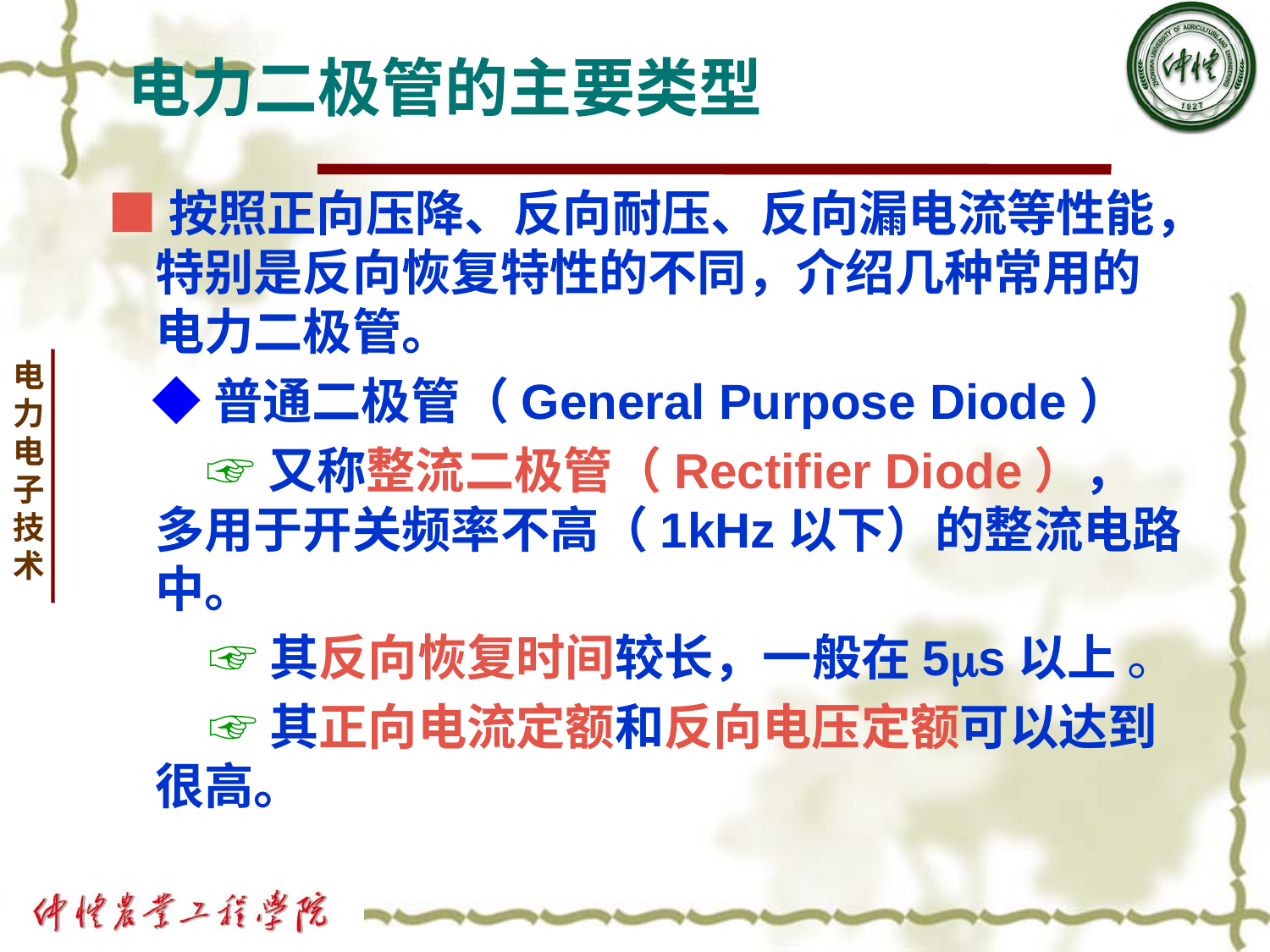

# 电力二极管的主要类型
■按照正向压降、反向耐压、反向漏电流等性能，特别是反向恢复特性的不同，介绍几种常用的电力二极管。
    ◆普通二极管（General Purpose Diode）
         ☞又称整流二极管（Rectifier Diode），多用于开关频率不高（1kHz以下）的整流电路中。
         ☞其反向恢复时间较长，一般在5μs以上 。
         ☞其正向电流定额和反向电压定额可以达到很高。